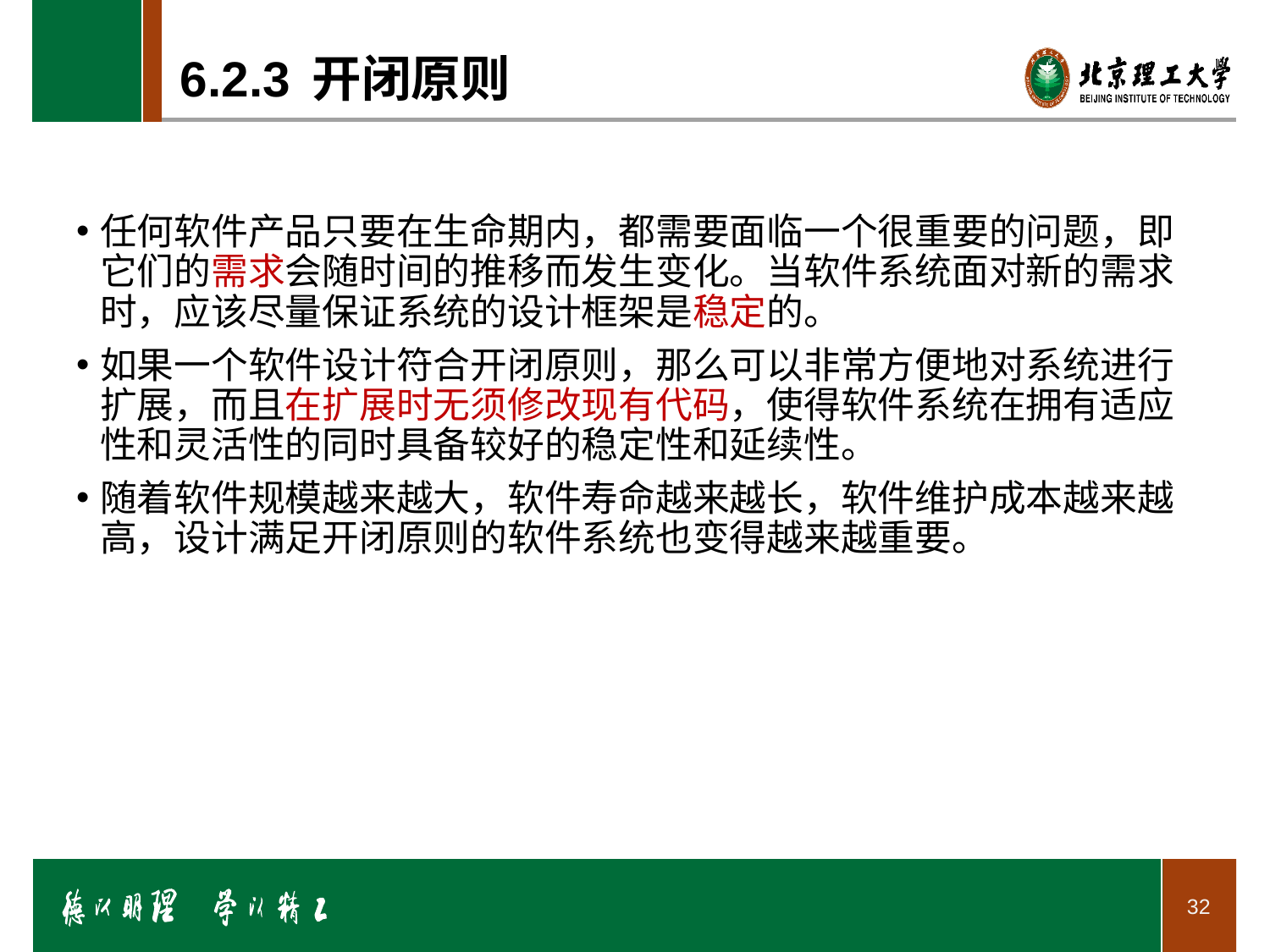

# 6.2.3 开闭原则
任何软件产品只要在生命期内，都需要面临一个很重要的问题，即它们的需求会随时间的推移而发生变化。当软件系统面对新的需求时，应该尽量保证系统的设计框架是稳定的。
如果一个软件设计符合开闭原则，那么可以非常方便地对系统进行扩展，而且在扩展时无须修改现有代码，使得软件系统在拥有适应性和灵活性的同时具备较好的稳定性和延续性。
随着软件规模越来越大，软件寿命越来越长，软件维护成本越来越高，设计满足开闭原则的软件系统也变得越来越重要。